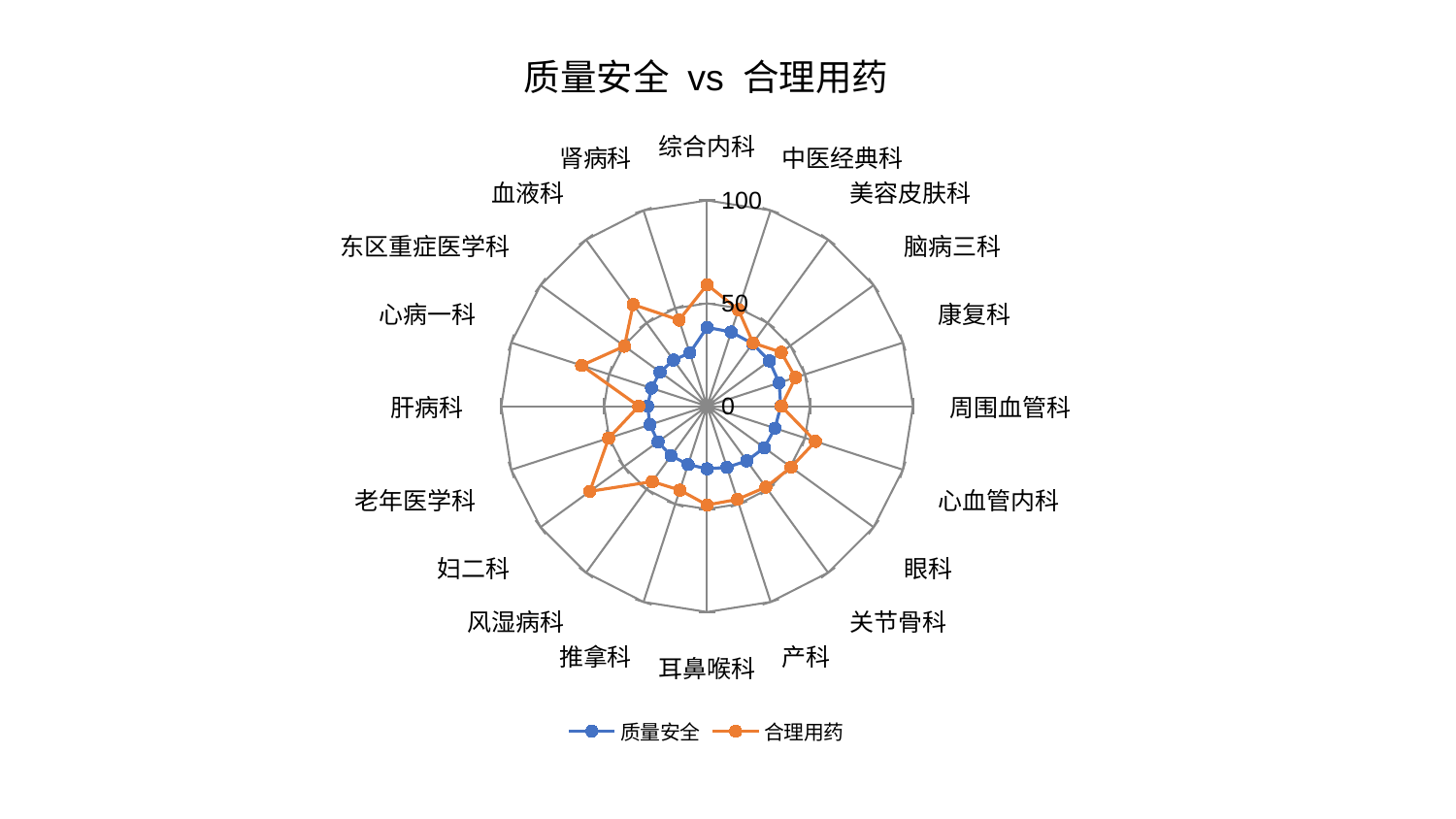

### Chart: 质量安全 vs 合理用药

| Category | 质量安全 | 合理用药 |
|---|---|---|
| 综合内科 | 38.288539003197016 | 59.04293675236413 |
| 中医经典科 | 37.92097283912402 | 49.27537704233084 |
| 美容皮肤科 | 37.57900587672192 | 38.001712814384376 |
| 脑病三科 | 37.42449878852951 | 44.521836112285314 |
| 康复科 | 36.81031943929243 | 45.19539999090728 |
| 周围血管科 | 35.82585229186499 | 36.10786003638199 |
| 心血管内科 | 34.65952066262175 | 55.36502999607457 |
| 眼科 | 34.35533579896425 | 50.48002563077284 |
| 关节骨科 | 32.83847181426391 | 48.593237452235485 |
| 产科 | 31.274154474836063 | 47.653488637562276 |
| 耳鼻喉科 | 30.450635138739006 | 48.01907149556287 |
| 推拿科 | 29.81855508191895 | 42.88120821703246 |
| 风湿病科 | 29.789536157828707 | 45.313656259188946 |
| 妇二科 | 29.460469209837225 | 70.38324519437349 |
| 老年医学科 | 29.166771796957818 | 50.24989002498711 |
| 肝病科 | 28.9514080647749 | 33.1960771351499 |
| 心病一科 | 28.402885380587197 | 64.057529021277 |
| 东区重症医学科 | 28.221219800068873 | 49.6143160988419 |
| 血液科 | 27.720570989287193 | 61.06929683474816 |
| 肾病科 | 27.217919764489466 | 44.03886625471687 |
8